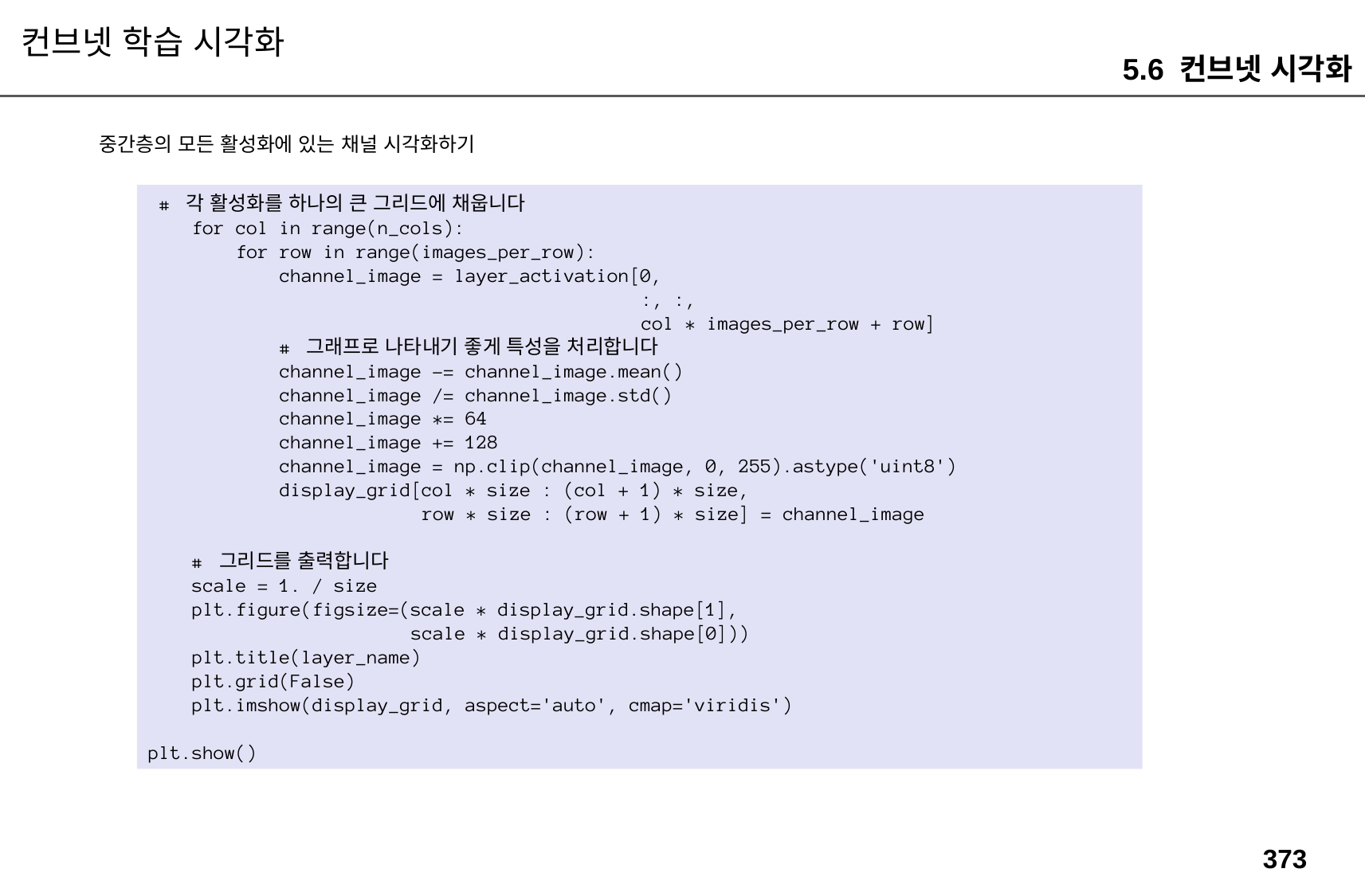

컨브넷 학습 시각화
5.6 컨브넷 시각화
중간층의 모든 활성화에 있는 채널 시각화하기
 # 각 활성화를 하나의 큰 그리드에 채웁니다
    for col in range(n_cols):
        for row in range(images_per_row):
            channel_image = layer_activation[0,
                                             :, :,
                                             col * images_per_row + row]
            # 그래프로 나타내기 좋게 특성을 처리합니다
            channel_image -= channel_image.mean()
            channel_image /= channel_image.std()
            channel_image *= 64
            channel_image += 128
            channel_image = np.clip(channel_image, 0, 255).astype('uint8')
            display_grid[col * size : (col + 1) * size,
                         row * size : (row + 1) * size] = channel_image

    # 그리드를 출력합니다
    scale = 1. / size
    plt.figure(figsize=(scale * display_grid.shape[1],
                        scale * display_grid.shape[0]))
    plt.title(layer_name)
    plt.grid(False)
    plt.imshow(display_grid, aspect='auto', cmap='viridis')

plt.show()